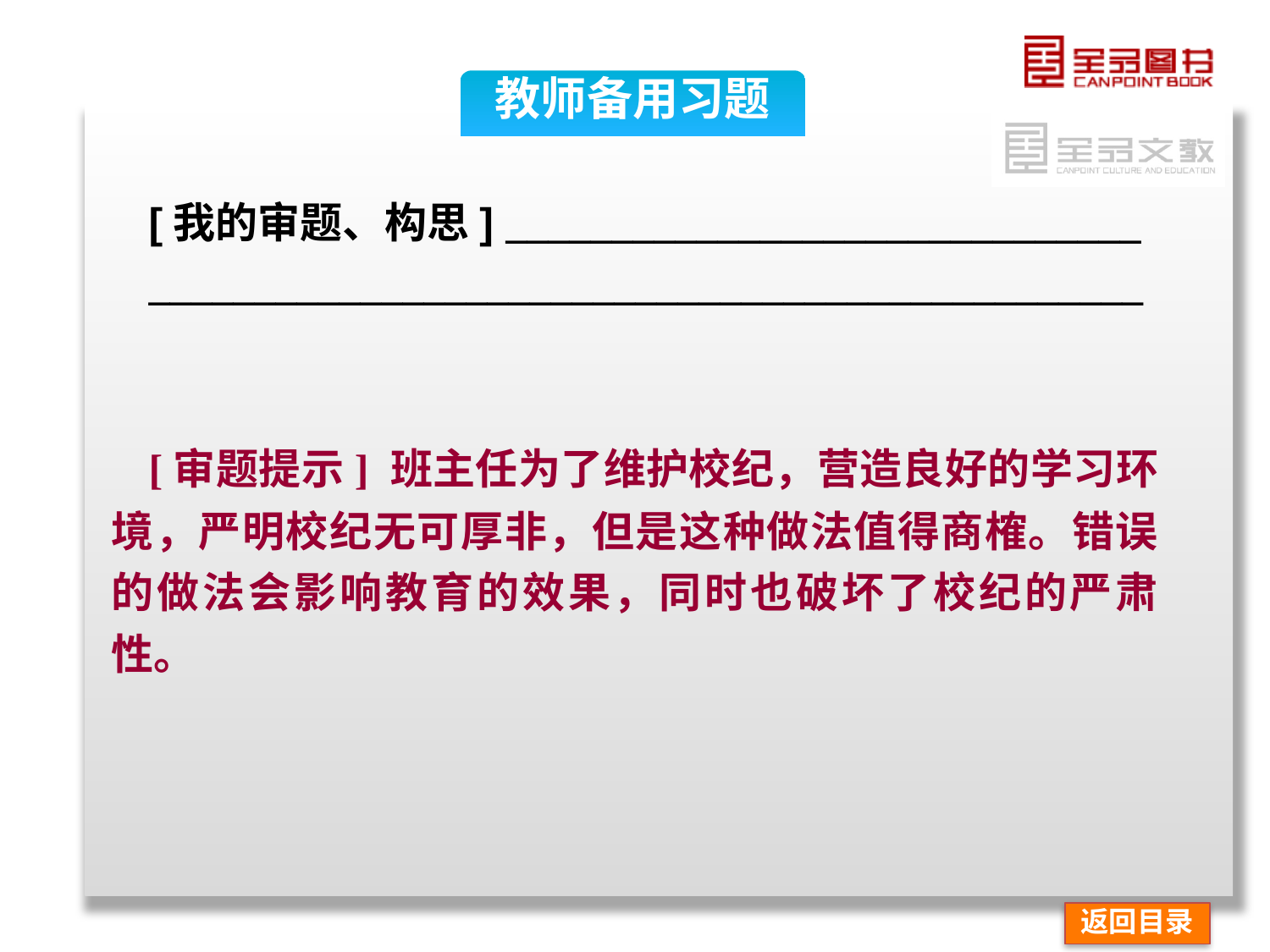

教师备用习题
[我的审题、构思] ______________________________
_______________________________________________

[审题提示] 班主任为了维护校纪，营造良好的学习环境，严明校纪无可厚非，但是这种做法值得商榷。错误的做法会影响教育的效果，同时也破坏了校纪的严肃性。

返回目录